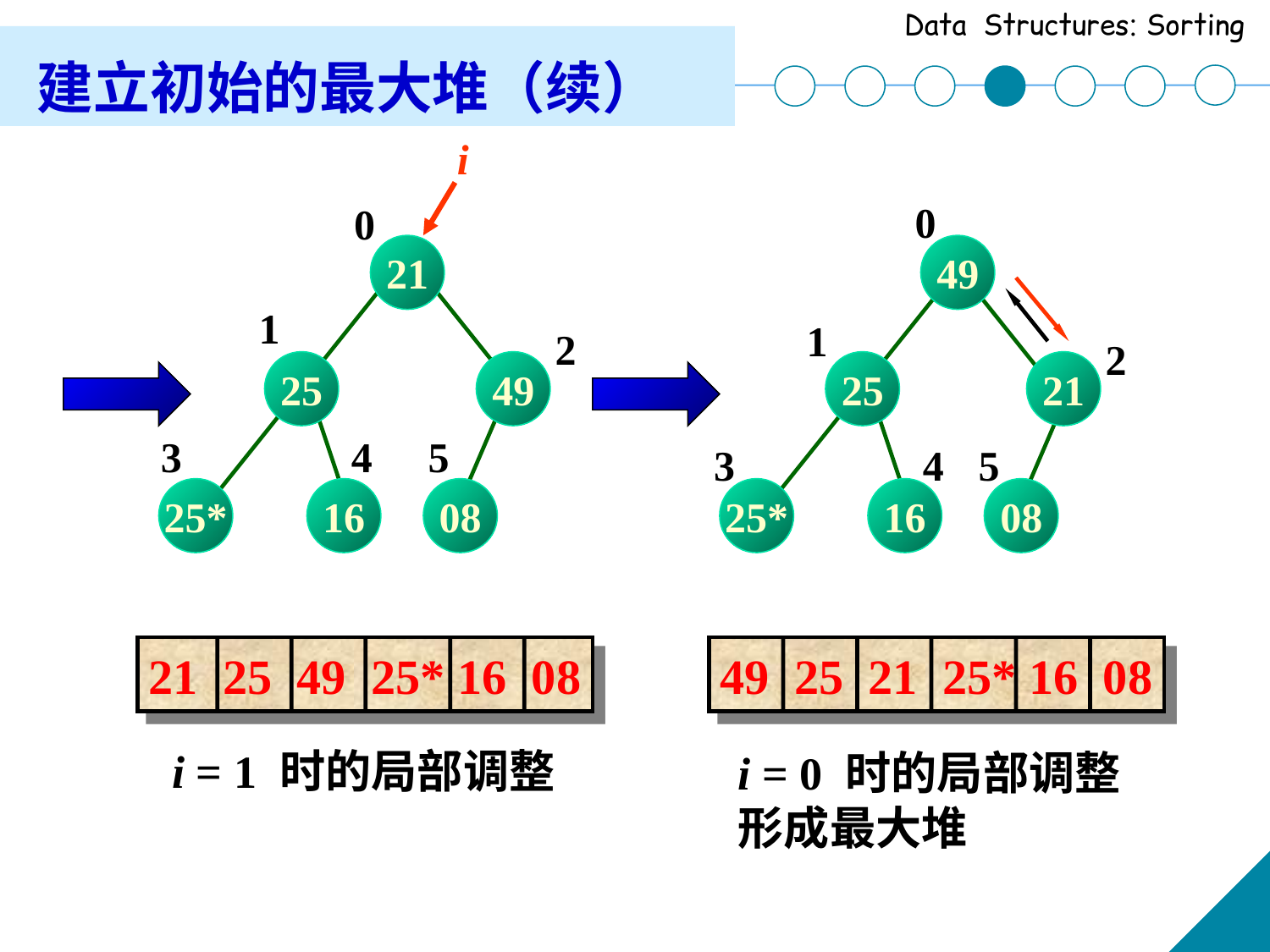

建立初始的最大堆（续）

i

0
0
21
49

1
1
2
2
25
49
25
21

3
4
5
3
4
5
25*
16
08
25*
16
08
21  25  49  25* 16  08

49  25  21  25* 16  08

i = 1 时的局部调整
i = 0 时的局部调整
形成最大堆